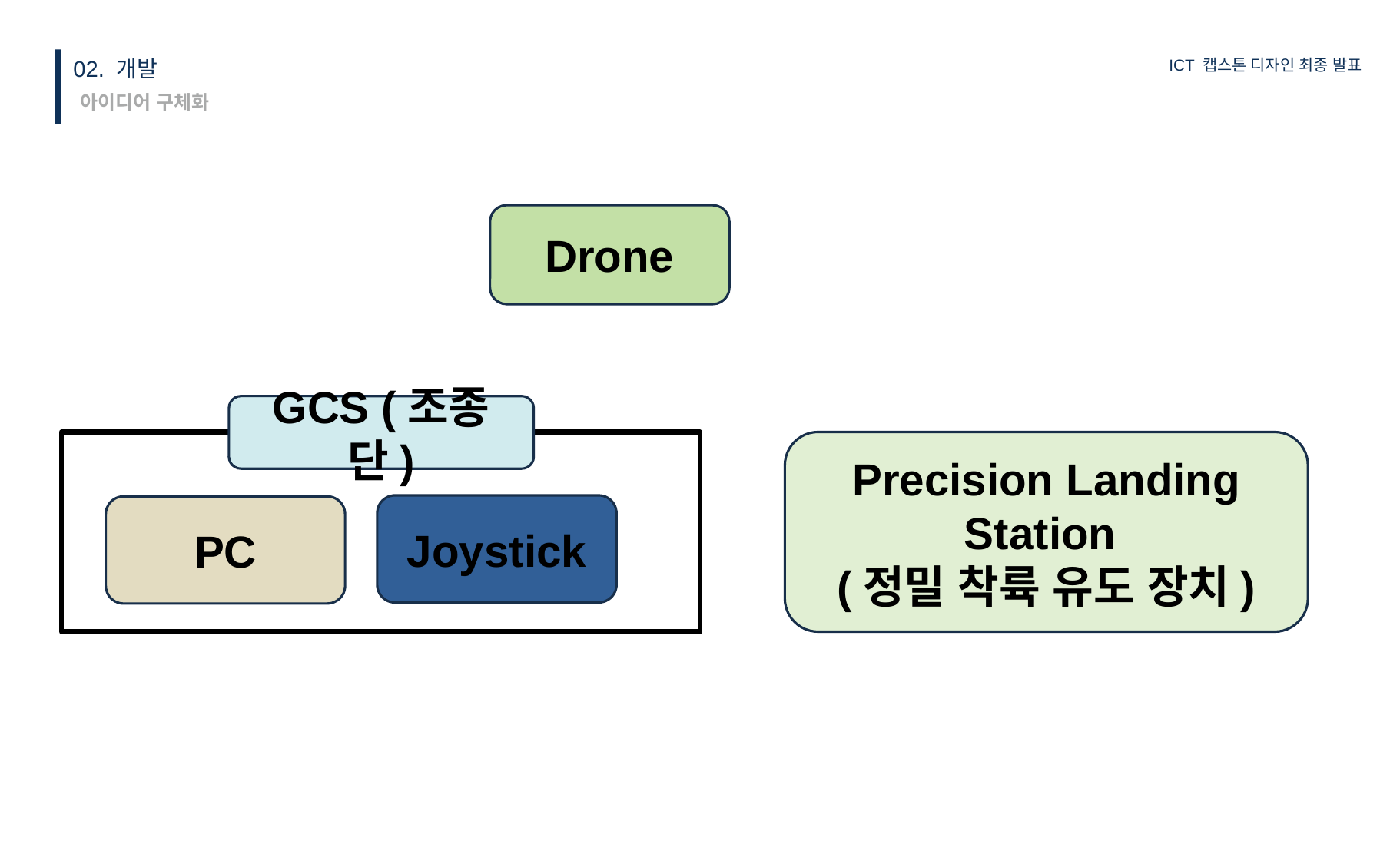

02. 개발
ICT 캡스톤 디자인 최종 발표
아이디어 구체화
Drone
GCS (조종단)
Precision Landing
Station
(정밀 착륙 유도 장치)

Joystick
PC